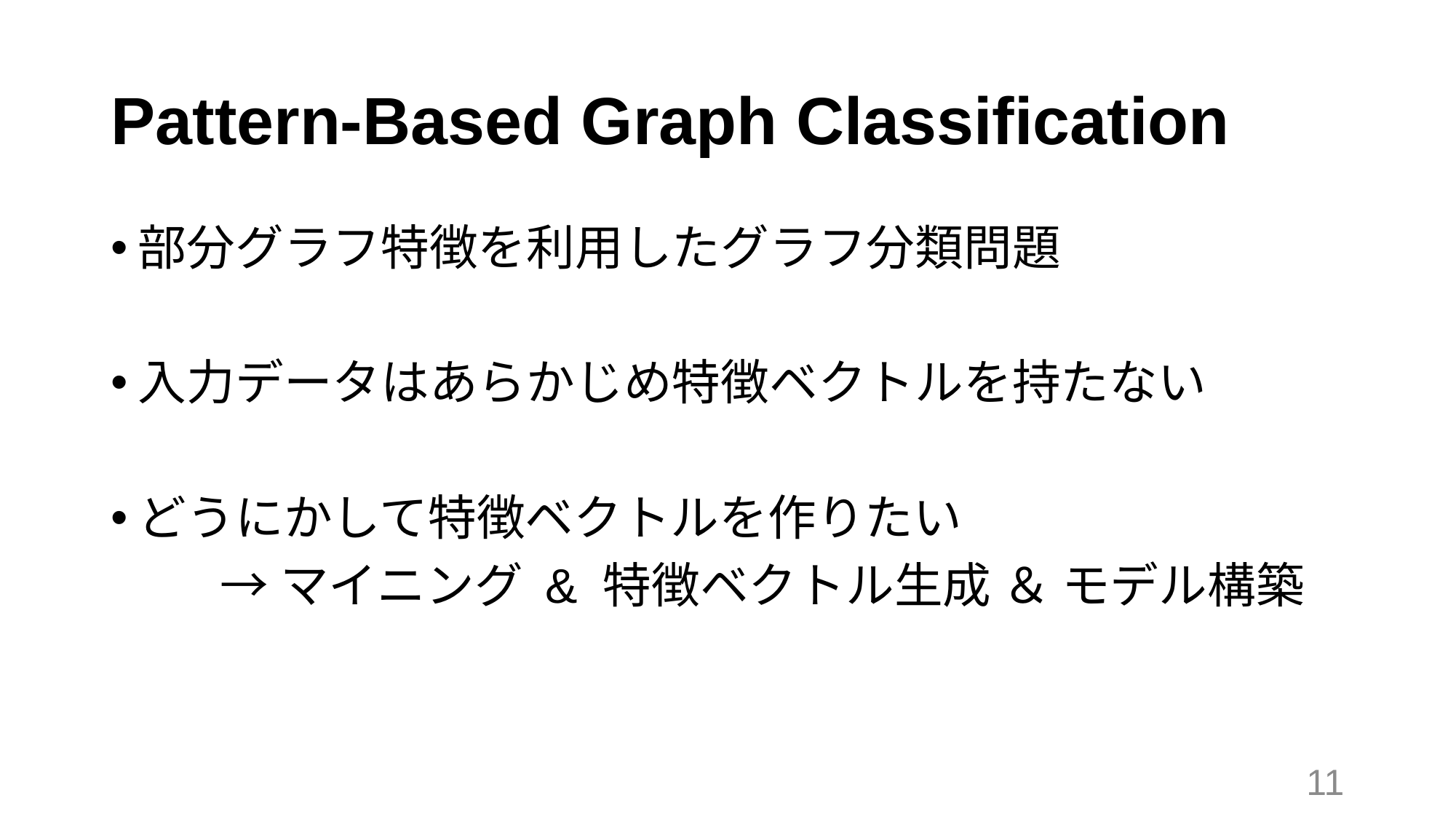

# Pattern-Based Graph Classification
部分グラフ特徴を利用したグラフ分類問題

入力データはあらかじめ特徴ベクトルを持たない

どうにかして特徴ベクトルを作りたい
	→マイニング & 特徴ベクトル生成 ＆ モデル構築

11